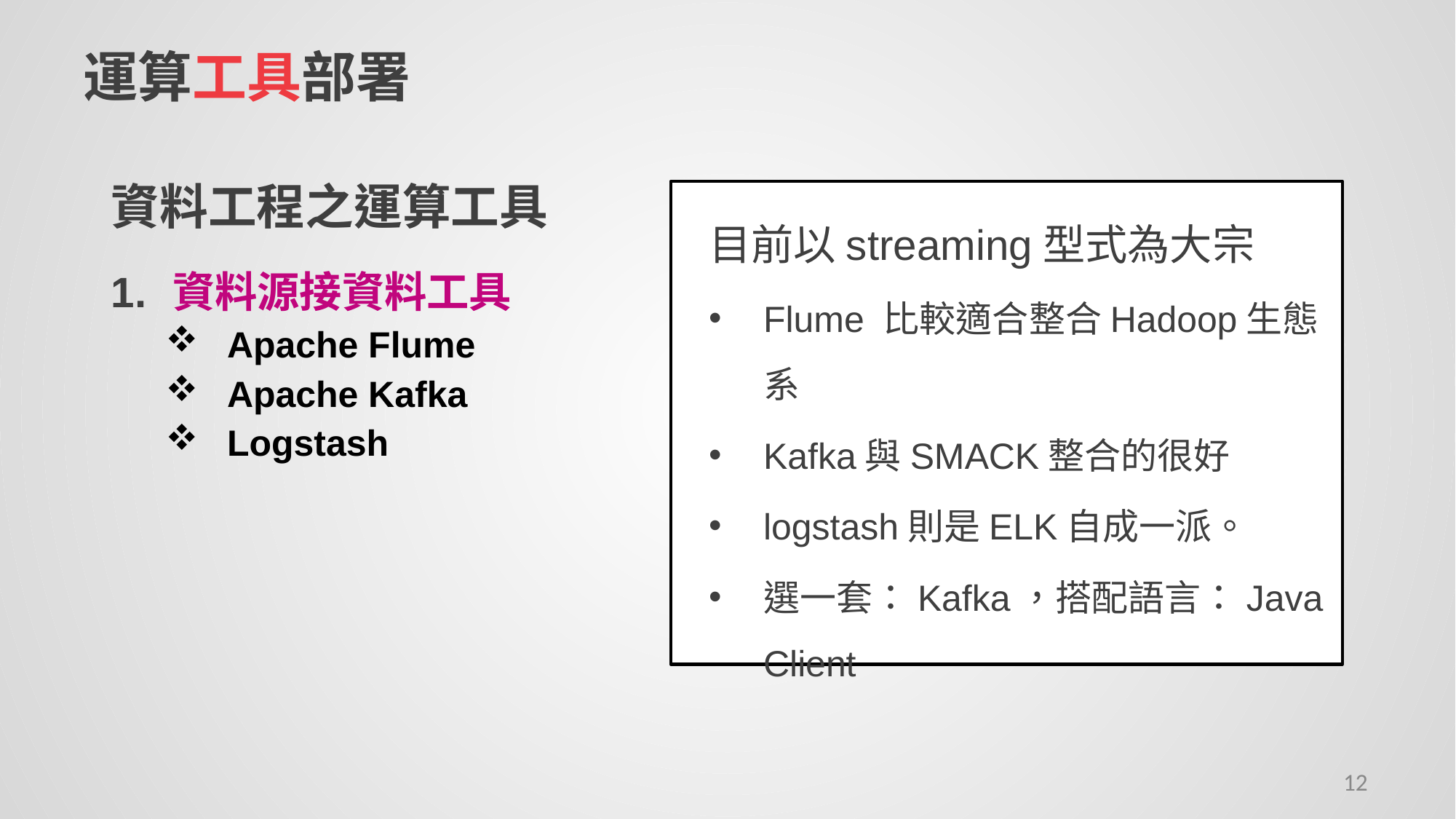

# 運算工具部署
資料工程之運算工具
資料源接資料工具
Apache Flume
Apache Kafka
Logstash

目前以streaming型式為大宗
Flume 比較適合整合Hadoop生態系
Kafka與SMACK整合的很好
logstash則是ELK自成一派。
選一套：Kafka，搭配語言：Java Client

12